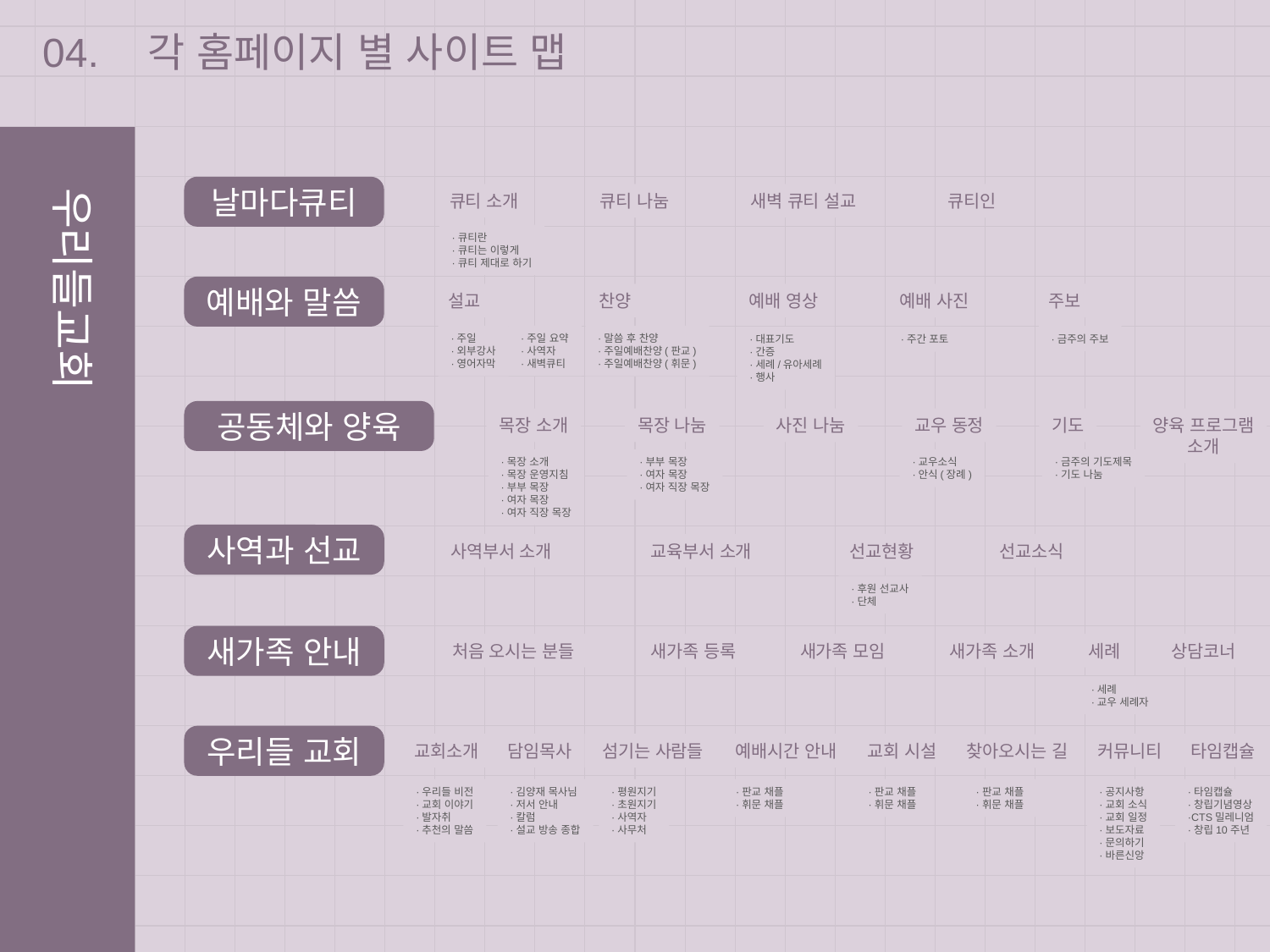

04.
각 홈페이지 별 사이트 맵

우리들교회
날마다큐티
큐티 소개
큐티 나눔
새벽 큐티 설교
큐티인
·큐티란
·큐티는 이렇게
·큐티 제대로 하기
예배와 말씀
설교
찬양
예배 영상
예배 사진
주보
·주일 요약
·사역자
·새벽큐티
·주일
·외부강사
·영어자막
·말씀 후 찬양
·주일예배찬양(판교)
·주일예배찬양(휘문)
·금주의 주보
·대표기도
·간증
·세례/유아세례
·행사
·주간 포토
공동체와 양육
목장 소개
목장 나눔
사진 나눔
교우 동정
기도
양육 프로그램
소개
·목장 소개
·목장 운영지침
·부부 목장
·여자 목장
·여자 직장 목장
·부부 목장
·여자 목장
·여자 직장 목장
·교우소식
·안식(장례)
·금주의 기도제목
·기도 나눔
사역과 선교
사역부서 소개
교육부서 소개
선교현황
선교소식
·후원 선교사
·단체
새가족 안내
처음 오시는 분들
새가족 등록
새가족 모임
새가족 소개
세례
상담코너
·세례
·교우 세례자
우리들 교회
교회 시설
커뮤니티
타임캡슐
섬기는 사람들
예배시간 안내
교회소개
담임목사
찾아오시는 길
·우리들 비전
·교회 이야기
·발자취
·추천의 말씀
·김양재 목사님
·저서 안내
·칼럼
·설교 방송 종합
·평원지기
·초원지기
·사역자
·사무처
·판교 채플
·휘문 채플
·판교 채플
·휘문 채플
·판교 채플
·휘문 채플
·공지사항
·교회 소식
·교회 일정
·보도자료
·문의하기
·바른신앙
·타임캡슐
·창립기념영상
·CTS밀레니엄
·창립10주년